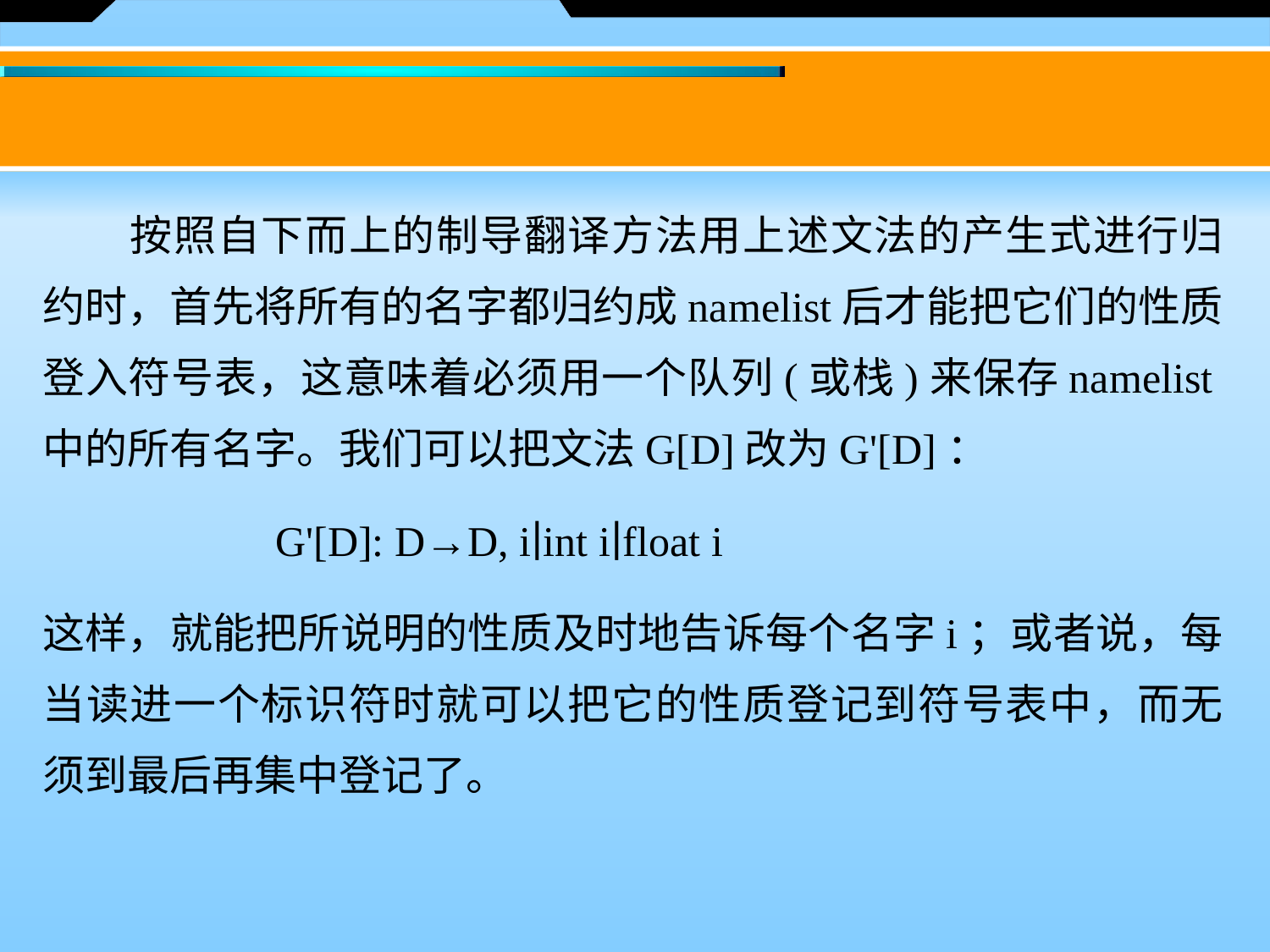

按照自下而上的制导翻译方法用上述文法的产生式进行归约时，首先将所有的名字都归约成namelist后才能把它们的性质登入符号表，这意味着必须用一个队列(或栈)来保存namelist中的所有名字。我们可以把文法G[D]改为G'[D]：
                      G'[D]: D→D, i∣int i∣float i
这样，就能把所说明的性质及时地告诉每个名字i；或者说，每当读进一个标识符时就可以把它的性质登记到符号表中，而无须到最后再集中登记了。